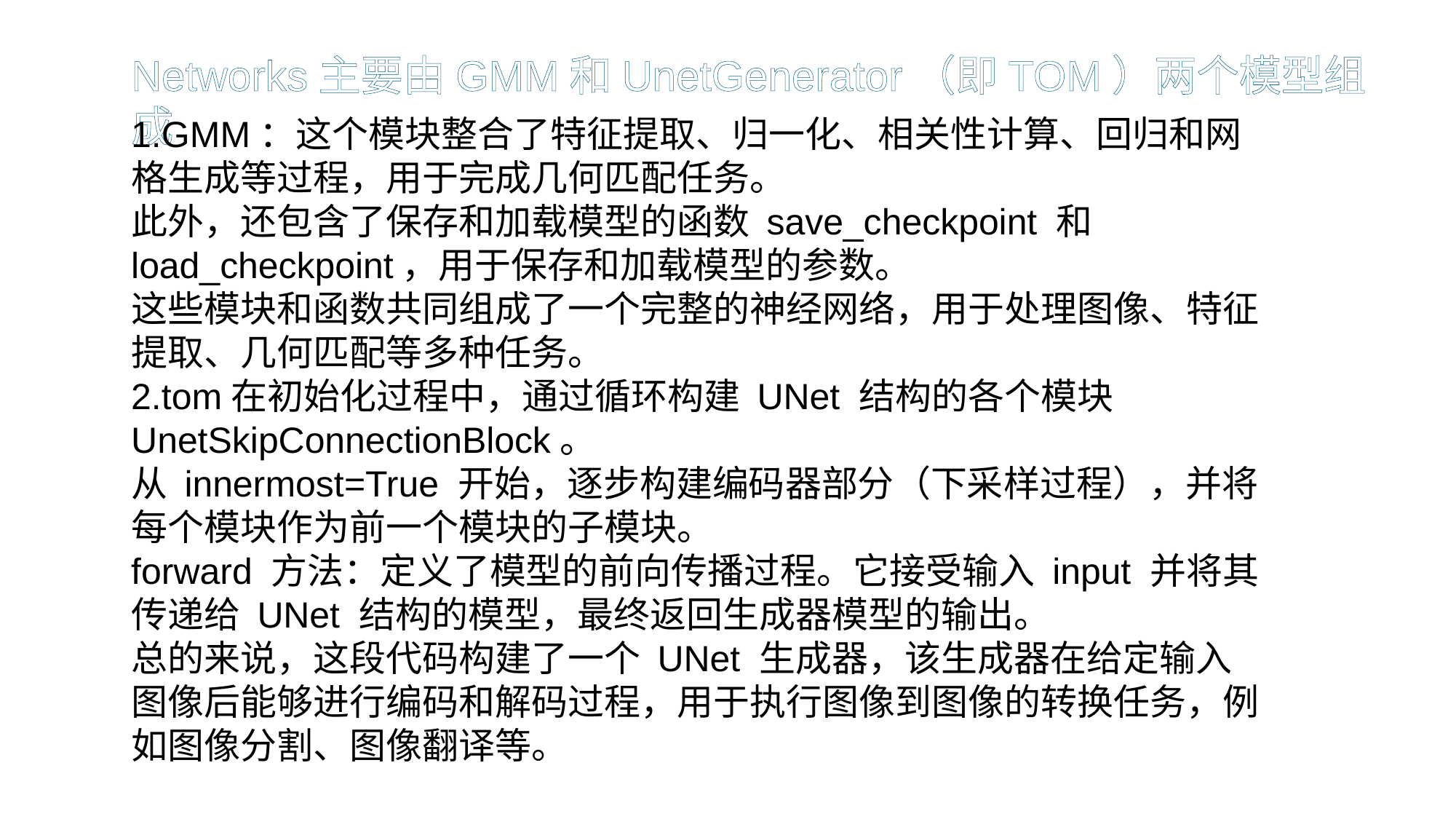

Networks主要由GMM和UnetGenerator（即TOM）两个模型组成
1.GMM：这个模块整合了特征提取、归一化、相关性计算、回归和网格生成等过程，用于完成几何匹配任务。
此外，还包含了保存和加载模型的函数 save_checkpoint 和 load_checkpoint，用于保存和加载模型的参数。
这些模块和函数共同组成了一个完整的神经网络，用于处理图像、特征提取、几何匹配等多种任务。
2.tom在初始化过程中，通过循环构建 UNet 结构的各个模块 UnetSkipConnectionBlock。
从 innermost=True 开始，逐步构建编码器部分（下采样过程），并将每个模块作为前一个模块的子模块。
forward 方法：定义了模型的前向传播过程。它接受输入 input 并将其传递给 UNet 结构的模型，最终返回生成器模型的输出。
总的来说，这段代码构建了一个 UNet 生成器，该生成器在给定输入图像后能够进行编码和解码过程，用于执行图像到图像的转换任务，例如图像分割、图像翻译等。